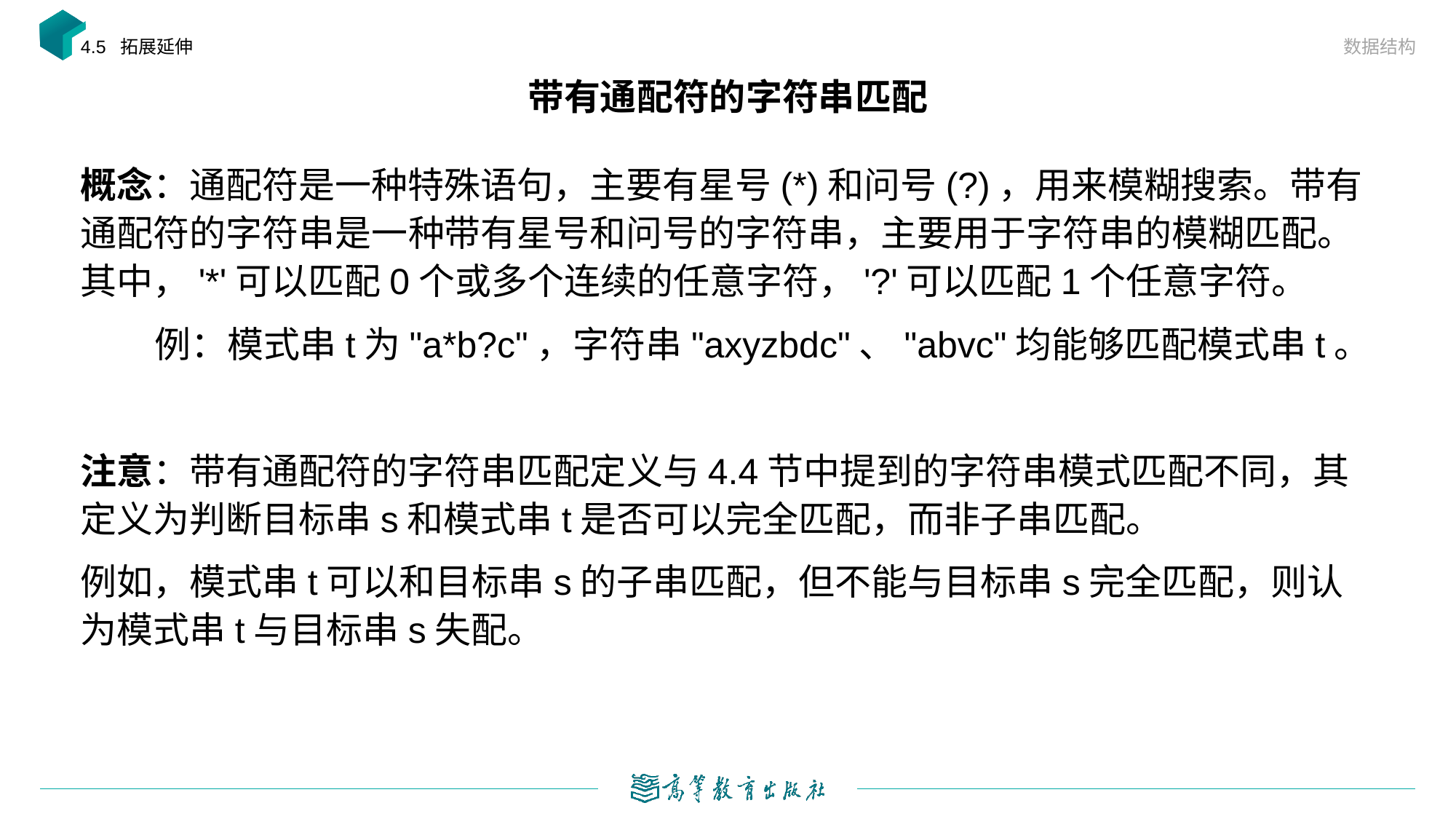

数据结构
4.5  拓展延伸
# 带有通配符的字符串匹配
概念：通配符是一种特殊语句，主要有星号(*)和问号(?)，用来模糊搜索。带有通配符的字符串是一种带有星号和问号的字符串，主要用于字符串的模糊匹配。其中，'*'可以匹配0个或多个连续的任意字符，'?'可以匹配1个任意字符。
        例：模式串t为"a*b?c"，字符串"axyzbdc"、"abvc"均能够匹配模式串t。

注意：带有通配符的字符串匹配定义与4.4节中提到的字符串模式匹配不同，其定义为判断目标串s和模式串t是否可以完全匹配，而非子串匹配。
例如，模式串t可以和目标串s的子串匹配，但不能与目标串s完全匹配，则认为模式串t与目标串s失配。